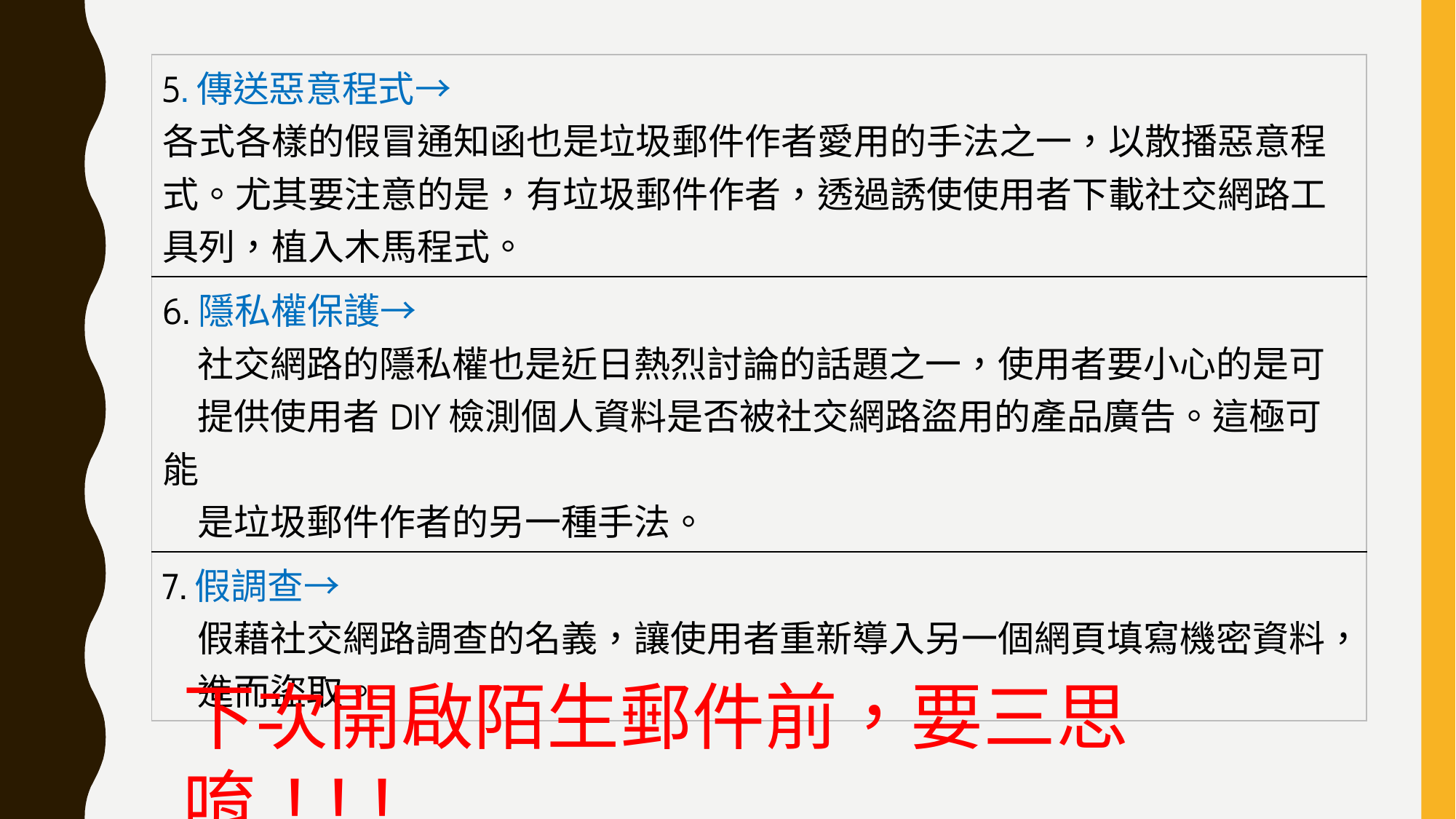

| 5.傳送惡意程式→ 各式各樣的假冒通知函也是垃圾郵件作者愛用的手法之一，以散播惡意程式。尤其要注意的是，有垃圾郵件作者，透過誘使使用者下載社交網路工具列，植入木馬程式。 |
| --- |
| 6.隱私權保護→ 社交網路的隱私權也是近日熱烈討論的話題之一，使用者要小心的是可 提供使用者DIY檢測個人資料是否被社交網路盜用的產品廣告。這極可能 是垃圾郵件作者的另一種手法。 |
| 7.假調查→ 假藉社交網路調查的名義，讓使用者重新導入另一個網頁填寫機密資料， 進而盜取。 |
下次開啟陌生郵件前，要三思唷!!!